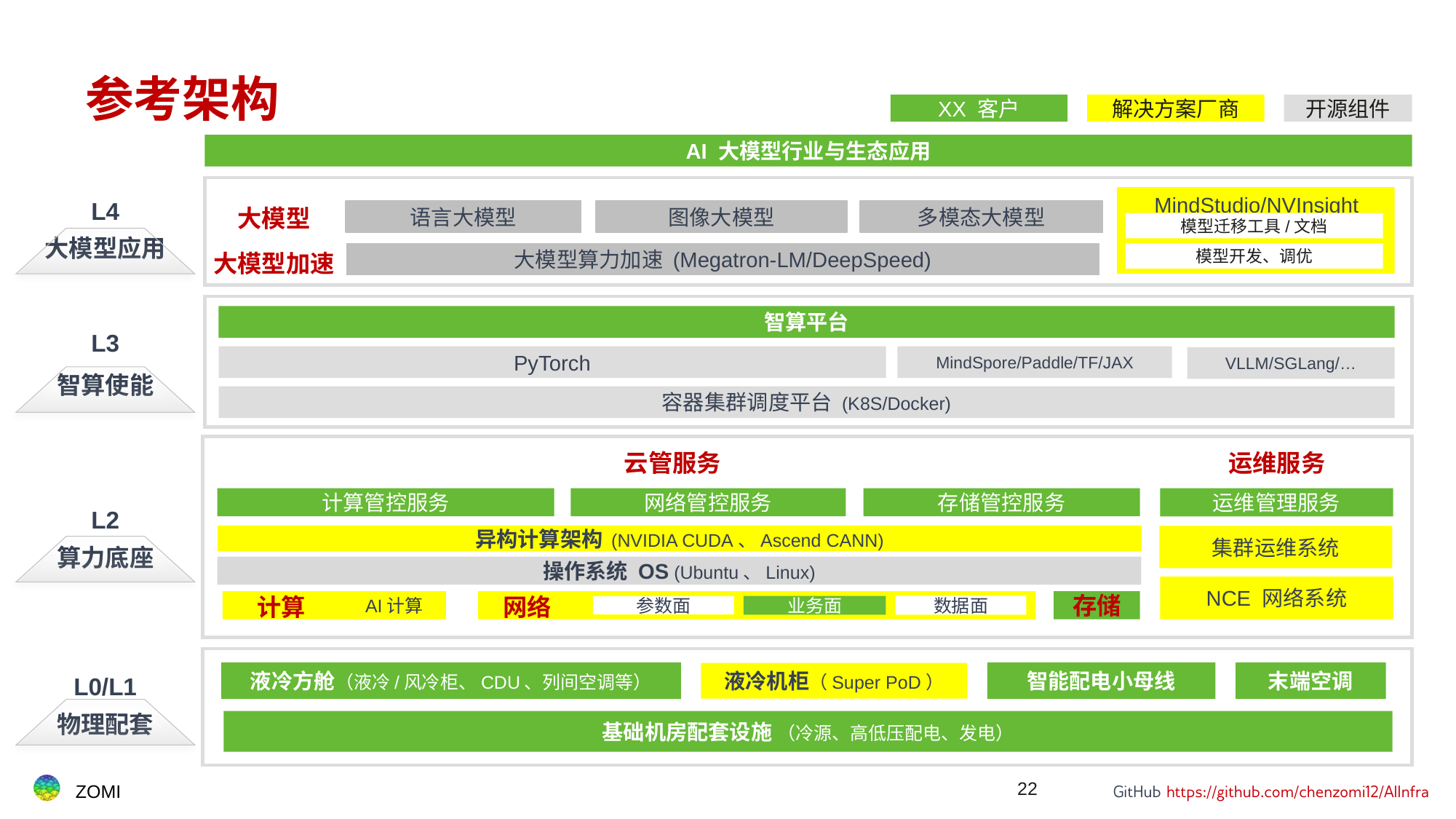

# 参考架构
XX 客户
解决方案厂商
开源组件
AI 大模型行业与生态应用

L4
大模型应用

MindStudio/NVInsight
语言大模型
图像大模型
多模态大模型
大模型
模型迁移工具/文档

模型开发、调优
大模型算力加速 (Megatron-LM/DeepSpeed)
大模型加速

智算平台
L3
智算使能
PyTorch
MindSpore/Paddle/TF/JAX
VLLM/SGLang/…

容器集群调度平台 (K8S/Docker)

运维服务
云管服务

计算管控服务
网络管控服务
存储管控服务
运维管理服务
L2
算力底座
异构计算架构 (NVIDIA CUDA、Ascend CANN)
集群运维系统

操作系统 OS (Ubuntu、Linux)
NCE 网络系统

计算
网络

存储
AI计算
数据面
业务面
参数面

液冷方舱（液冷/风冷柜、CDU、列间空调等）
智能配电小母线
末端空调
L0/L1
物理配套
液冷机柜（Super PoD）

基础机房配套设施 （冷源、高低压配电、发电）